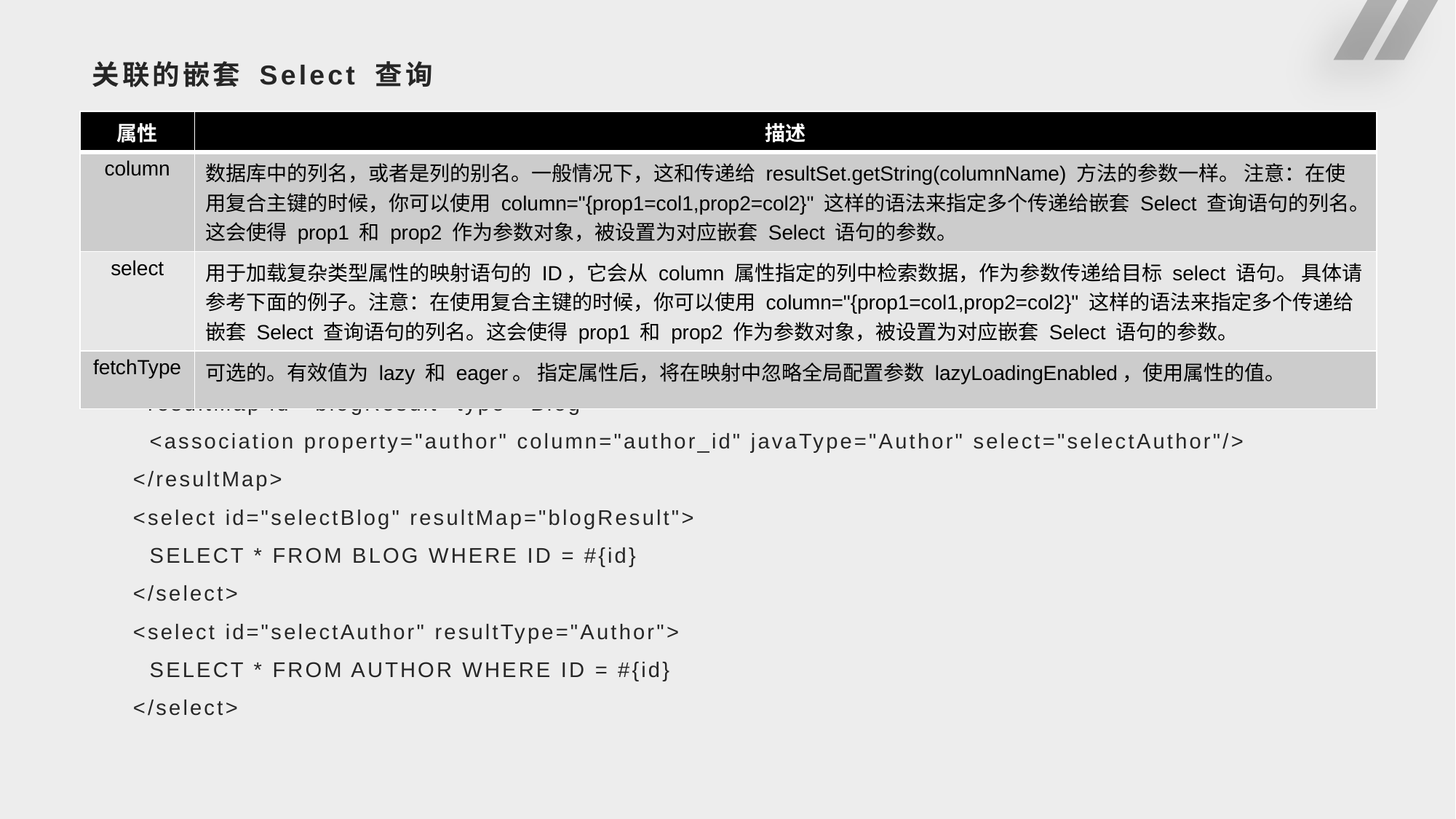

# 关联的嵌套 Select 查询
| 属性 | 描述 |
| --- | --- |
| column | 数据库中的列名，或者是列的别名。一般情况下，这和传递给 resultSet.getString(columnName) 方法的参数一样。 注意：在使用复合主键的时候，你可以使用 column="{prop1=col1,prop2=col2}" 这样的语法来指定多个传递给嵌套 Select 查询语句的列名。这会使得 prop1 和 prop2 作为参数对象，被设置为对应嵌套 Select 语句的参数。 |
| select | 用于加载复杂类型属性的映射语句的 ID，它会从 column 属性指定的列中检索数据，作为参数传递给目标 select 语句。 具体请参考下面的例子。注意：在使用复合主键的时候，你可以使用 column="{prop1=col1,prop2=col2}" 这样的语法来指定多个传递给嵌套 Select 查询语句的列名。这会使得 prop1 和 prop2 作为参数对象，被设置为对应嵌套 Select 语句的参数。 |
| fetchType | 可选的。有效值为 lazy 和 eager。 指定属性后，将在映射中忽略全局配置参数 lazyLoadingEnabled，使用属性的值。 |

<resultMap id="blogResult" type="Blog">
  <association property="author" column="author_id" javaType="Author" select="selectAuthor"/>
</resultMap>
<select id="selectBlog" resultMap="blogResult">
  SELECT * FROM BLOG WHERE ID = #{id}
</select>
<select id="selectAuthor" resultType="Author">
  SELECT * FROM AUTHOR WHERE ID = #{id}
</select>